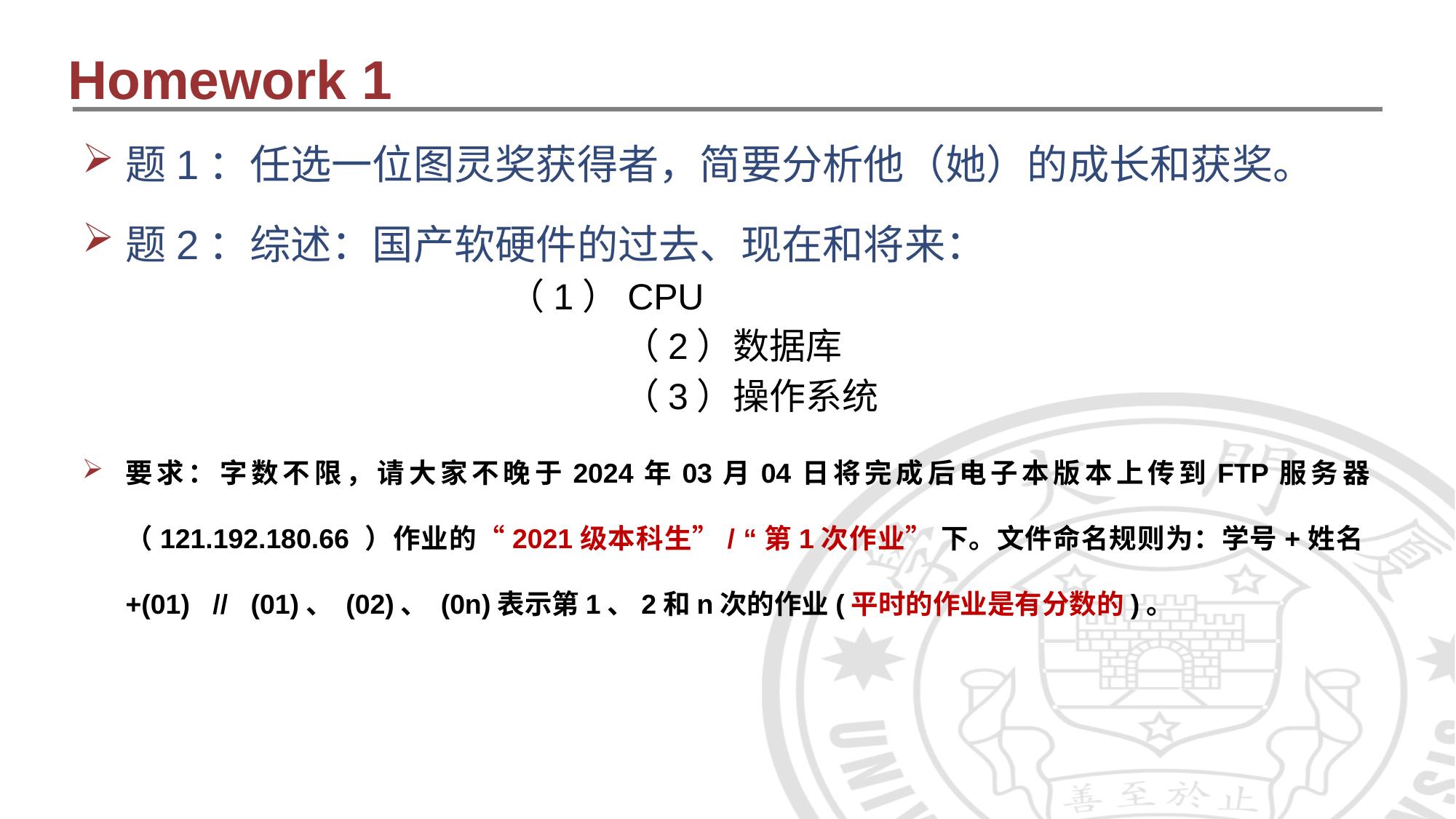

Homework 1
题1：任选一位图灵奖获得者，简要分析他（她）的成长和获奖。
题2：综述：国产软硬件的过去、现在和将来：
                                                   （1）CPU
                                                                 （2）数据库
                                                                 （3）操作系统
要求：字数不限，请大家不晚于2024年03月04日将完成后电子本版本上传到FTP服务器（121.192.180.66 ）作业的“2021级本科生”/ “第1次作业” 下。文件命名规则为：学号+姓名+(01)   //   (01)、 (02)、 (0n)表示第1、2和n次的作业(平时的作业是有分数的)。